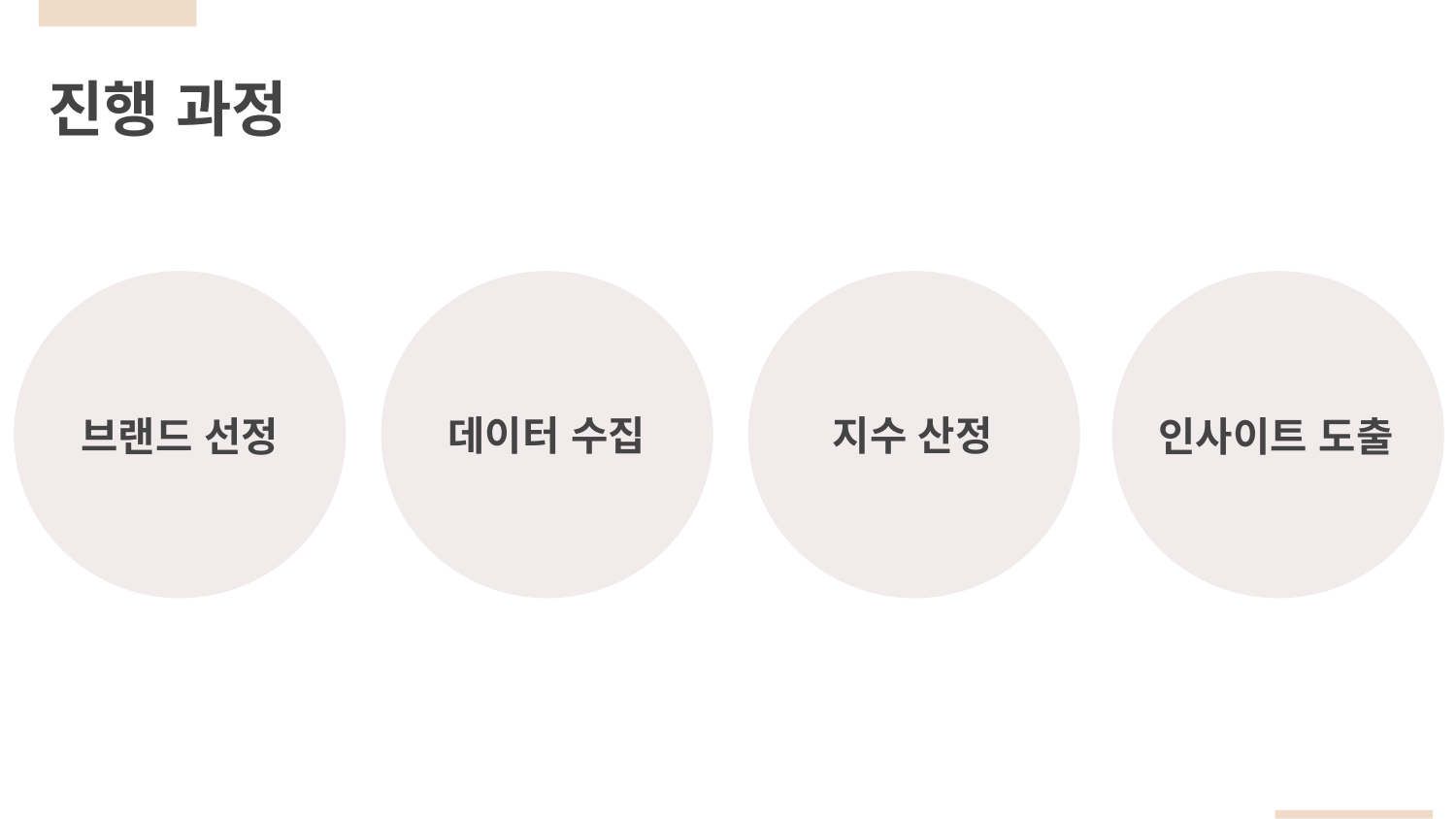

진행 과정

데이터 수집
지수 산정
브랜드 선정
인사이트 도출